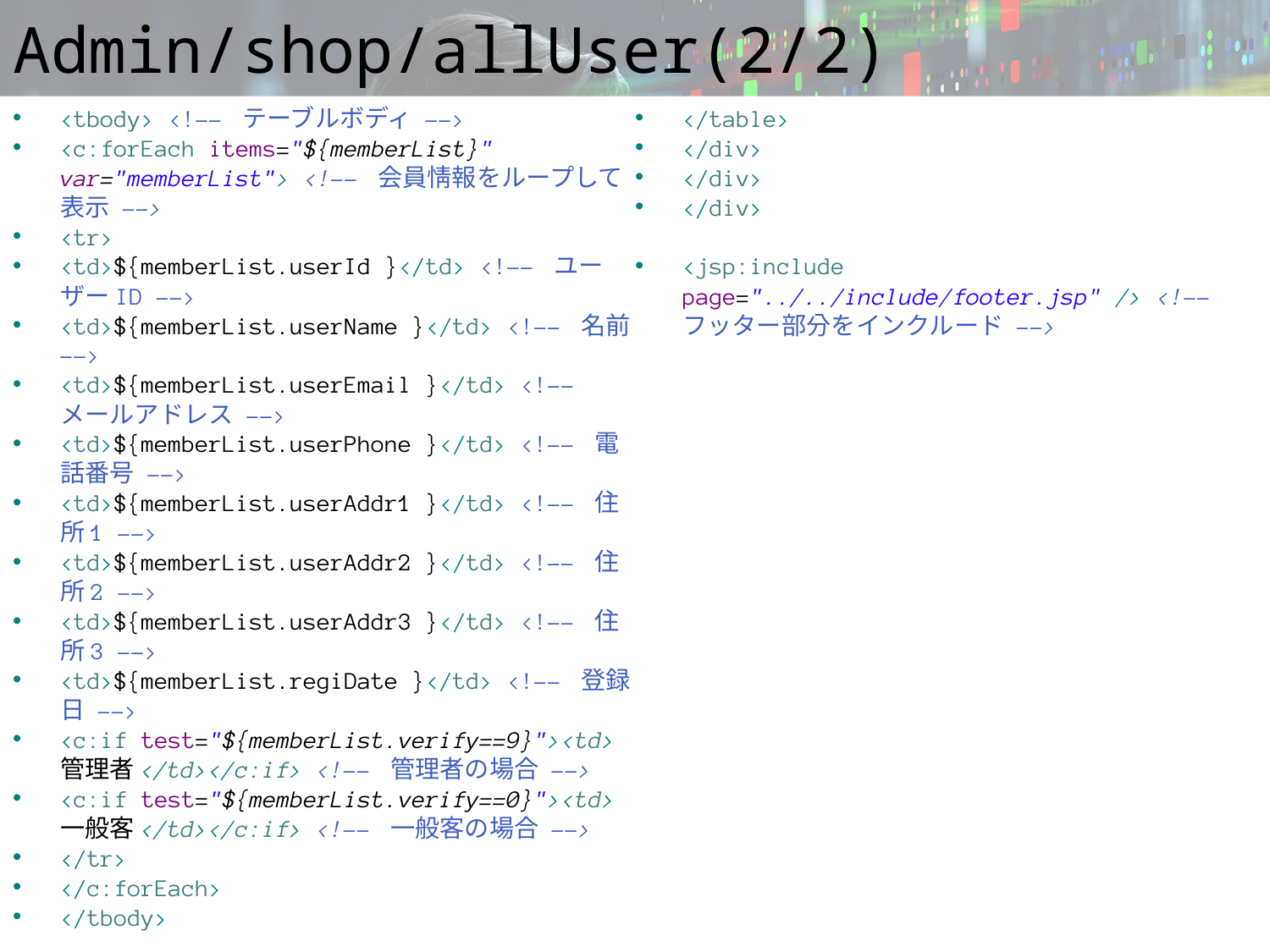

# Admin/shop/allUser(2/2)
<tbody> <!-- テーブルボディ -->
<c:forEach items="${memberList}" var="memberList"> <!-- 会員情報をループして表示 -->
<tr>
<td>${memberList.userId }</td> <!-- ユーザーID -->
<td>${memberList.userName }</td> <!-- 名前 -->
<td>${memberList.userEmail }</td> <!-- メールアドレス -->
<td>${memberList.userPhone }</td> <!-- 電話番号 -->
<td>${memberList.userAddr1 }</td> <!-- 住所1 -->
<td>${memberList.userAddr2 }</td> <!-- 住所2 -->
<td>${memberList.userAddr3 }</td> <!-- 住所3 -->
<td>${memberList.regiDate }</td> <!-- 登録日 -->
<c:if test="${memberList.verify==9}"><td>管理者</td></c:if> <!-- 管理者の場合 -->
<c:if test="${memberList.verify==0}"><td>一般客</td></c:if> <!-- 一般客の場合 -->
</tr>
</c:forEach>
</tbody>
</table>
</div>
</div>
</div>

<jsp:include page="../../include/footer.jsp" /> <!-- フッター部分をインクルード -->